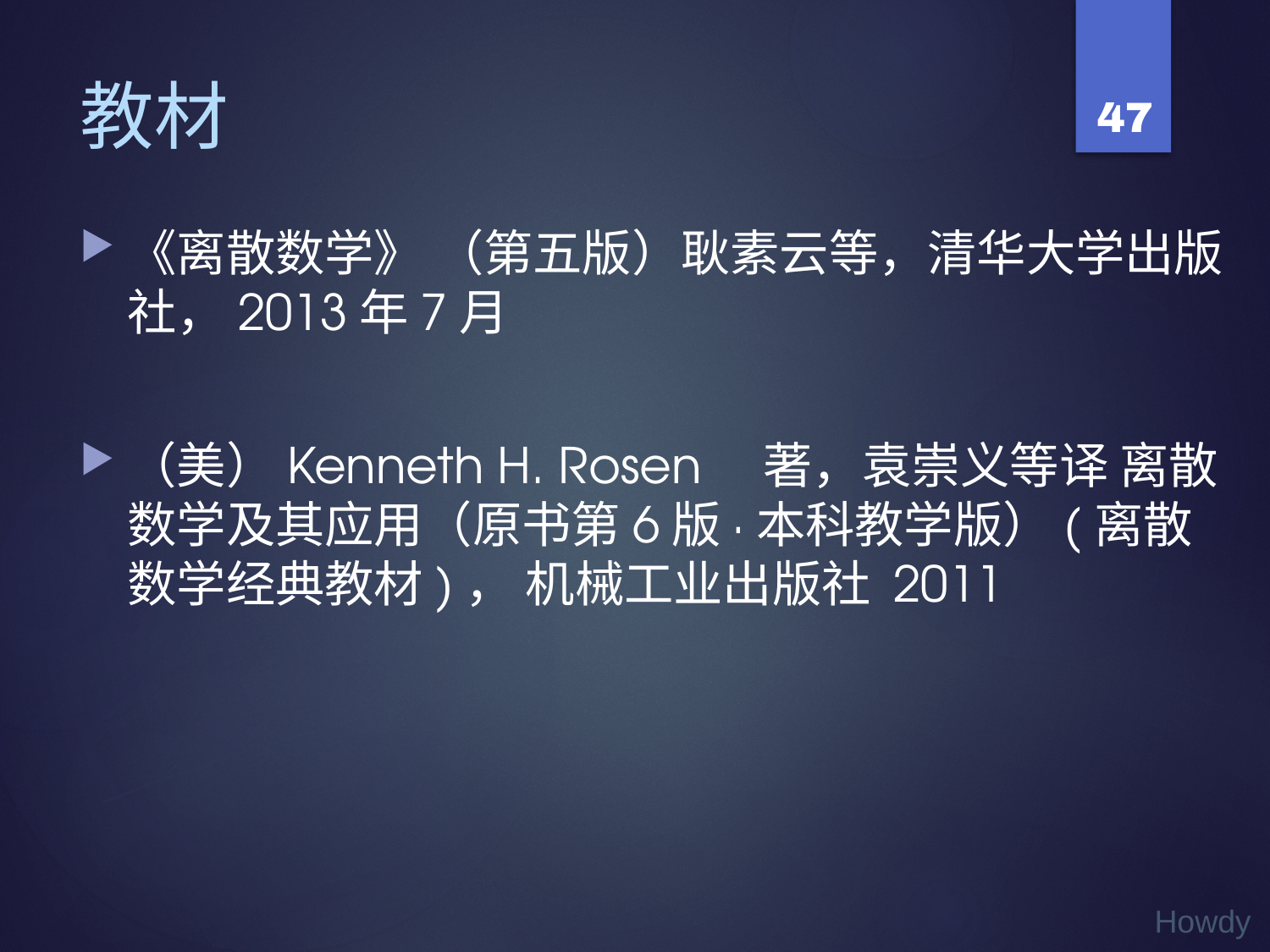

47
# 教材
《离散数学》 （第五版）耿素云等，清华大学出版社，2013年7月

（美）Kenneth H. Rosen　著，袁崇义等译 离散数学及其应用（原书第6版·本科教学版）(离散数学经典教材)， 机械工业出版社 2011